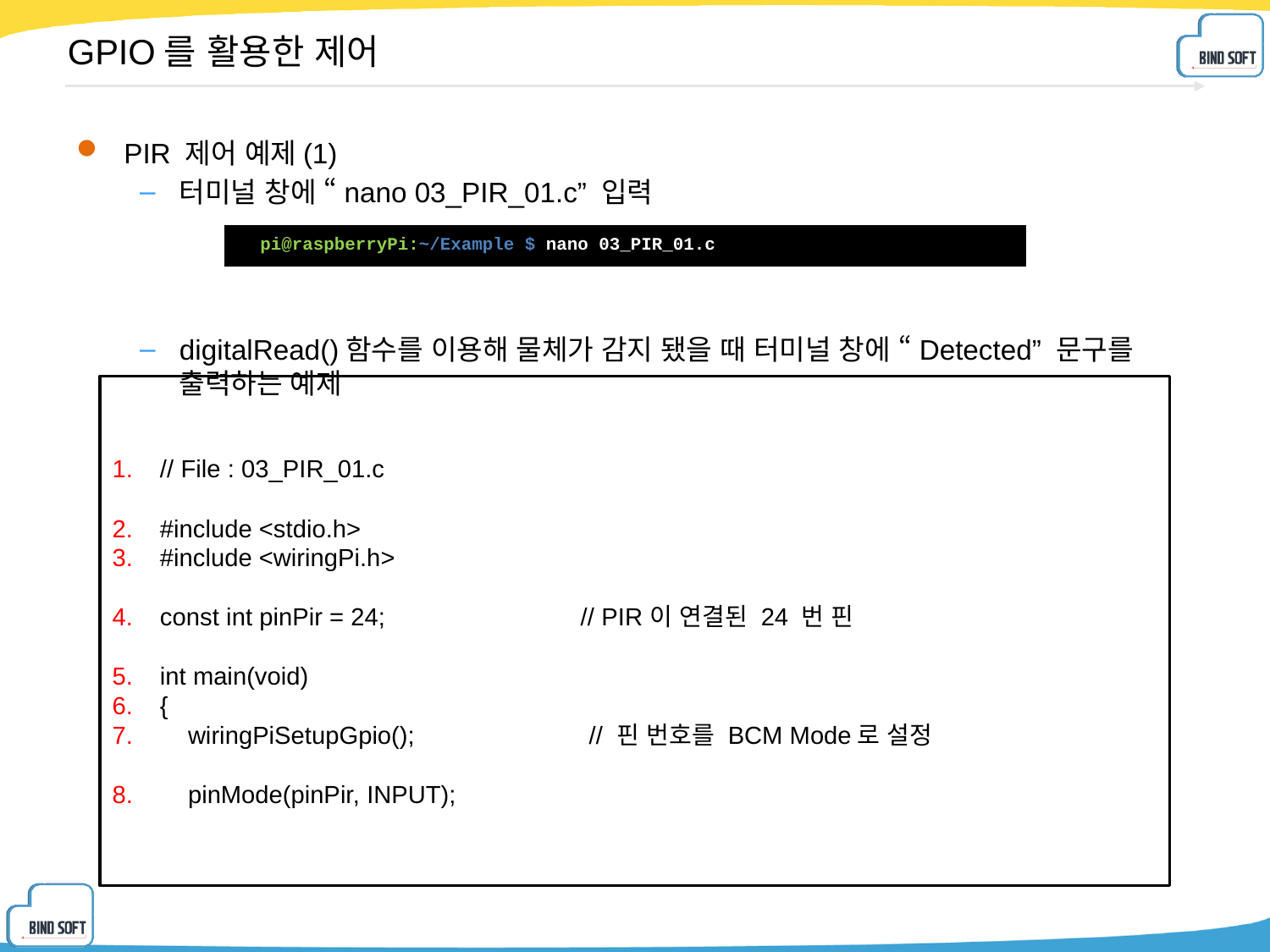

# GPIO를 활용한 제어
PIR 제어 예제(1)
터미널 창에 “nano 03_PIR_01.c” 입력

digitalRead()함수를 이용해 물체가 감지 됐을 때 터미널 창에 “Detected” 문구를 출력하는 예제

| pi@raspberryPi:~/Example $ nano 03\_PIR\_01.c |
| --- |
// File : 03_PIR_01.c

#include <stdio.h>
#include <wiringPi.h>

const int pinPir = 24;                            // PIR이 연결된 24 번 핀

int main(void)
{
    wiringPiSetupGpio();                         // 핀 번호를 BCM Mode로 설정

    pinMode(pinPir, INPUT);